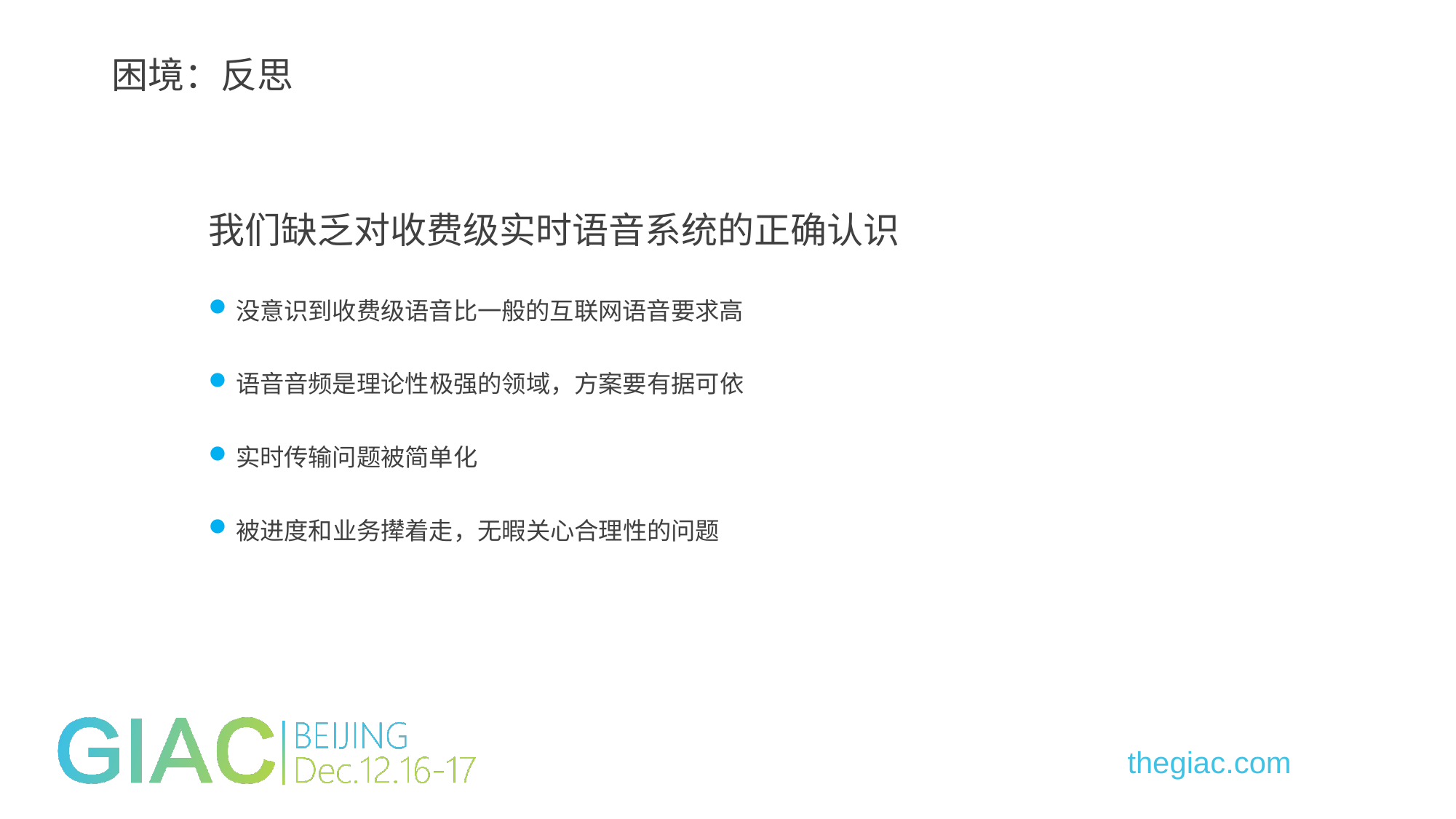

困境：反思
我们缺乏对收费级实时语音系统的正确认识
没意识到收费级语音比一般的互联网语音要求高
语音音频是理论性极强的领域，方案要有据可依
实时传输问题被简单化
被进度和业务撵着走，无暇关心合理性的问题